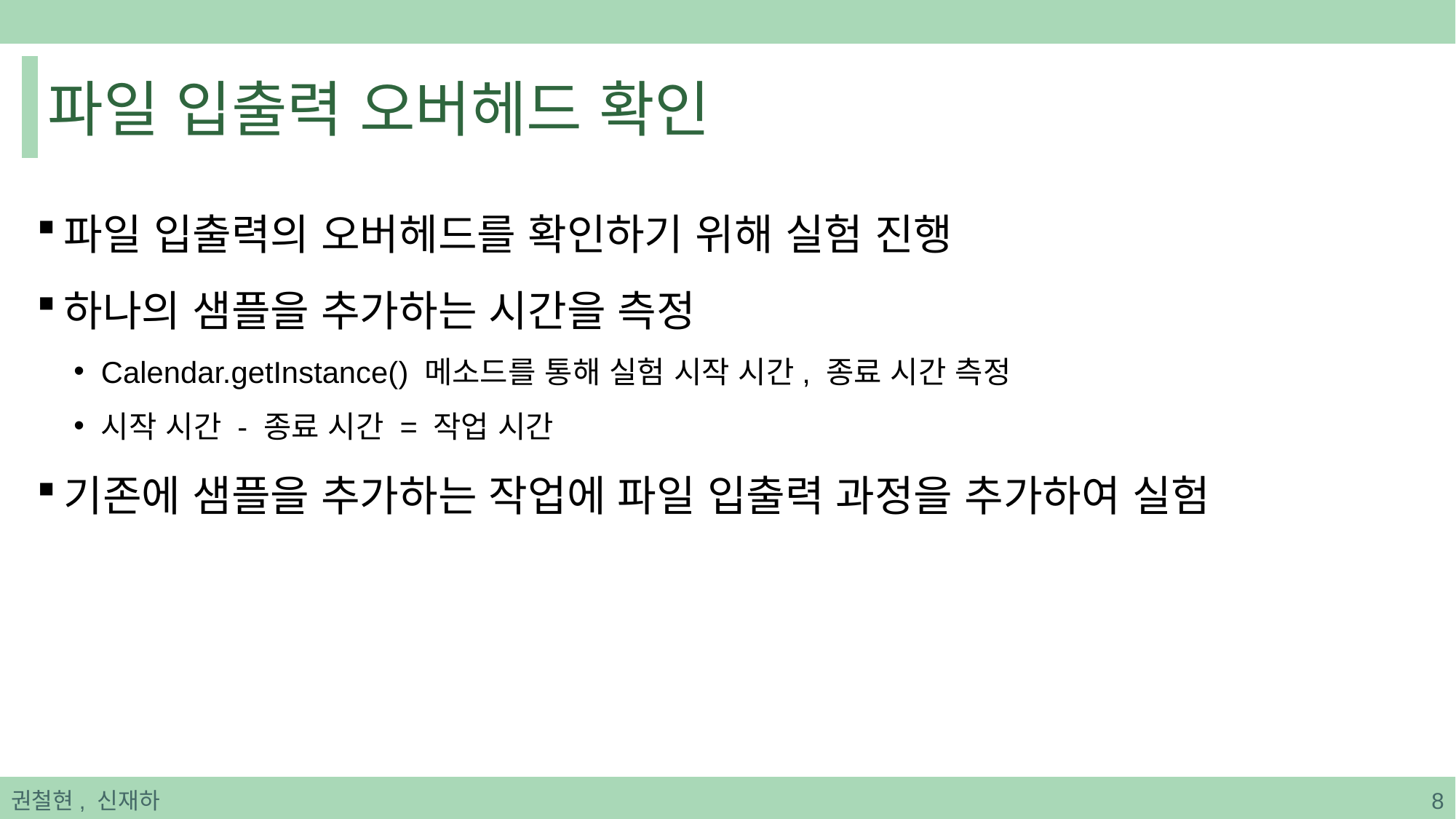

# 파일 입출력 오버헤드 확인
파일 입출력의 오버헤드를 확인하기 위해 실험 진행
하나의 샘플을 추가하는 시간을 측정
Calendar.getInstance() 메소드를 통해 실험 시작 시간, 종료 시간 측정
시작 시간 - 종료 시간 = 작업 시간
기존에 샘플을 추가하는 작업에 파일 입출력 과정을 추가하여 실험
권철현, 신재하
8